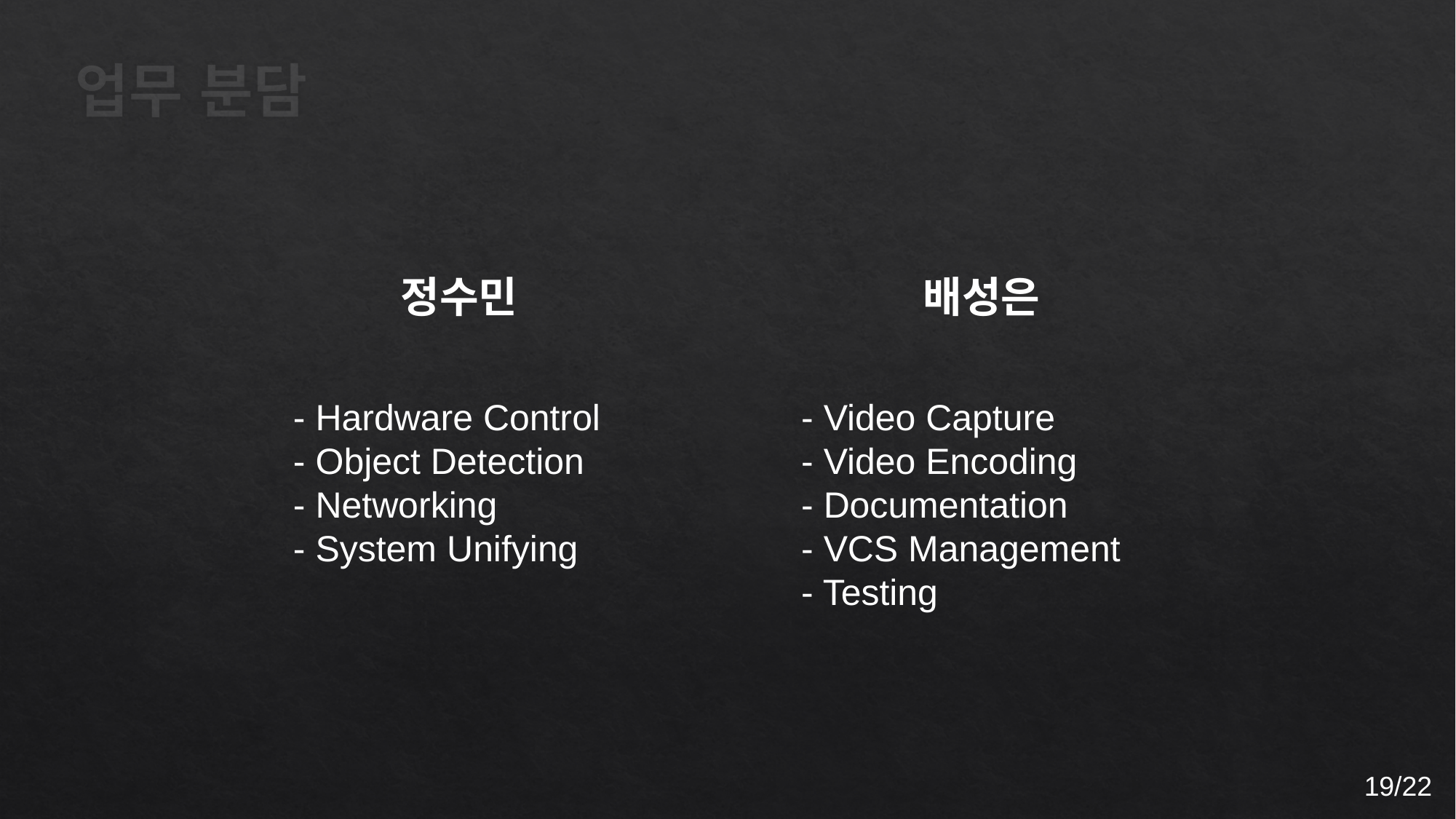

# 업무 분담
정수민

- Hardware Control
- Object Detection
- Networking
- System Unifying
배성은

- Video Capture
- Video Encoding
- Documentation
- VCS Management
- Testing
19/22